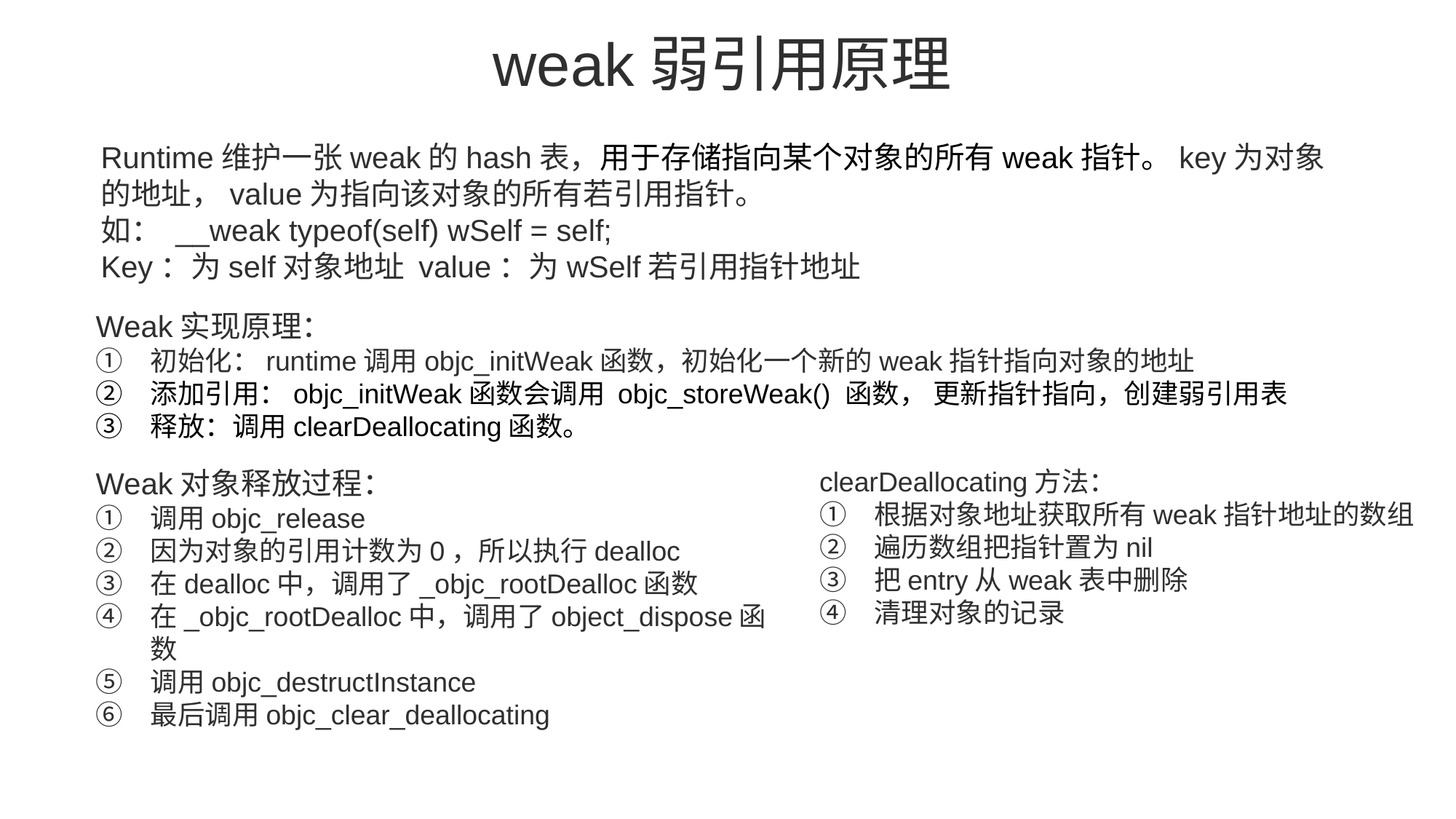

# weak弱引用原理
Runtime维护一张weak的hash表，用于存储指向某个对象的所有weak指针。key为对象的地址，value为指向该对象的所有若引用指针。
如： __weak typeof(self) wSelf = self;
Key：为self对象地址 value：为wSelf若引用指针地址
Weak实现原理：
初始化：runtime调用objc_initWeak函数，初始化一个新的weak指针指向对象的地址
添加引用：objc_initWeak函数会调用 objc_storeWeak() 函数， 更新指针指向，创建弱引用表
释放：调用clearDeallocating函数。
Weak对象释放过程：
调用objc_release
因为对象的引用计数为0，所以执行dealloc
在dealloc中，调用了_objc_rootDealloc函数
在_objc_rootDealloc中，调用了object_dispose函数
调用objc_destructInstance
最后调用objc_clear_deallocating
clearDeallocating方法：
根据对象地址获取所有weak指针地址的数组
遍历数组把指针置为nil
把entry从weak表中删除
清理对象的记录